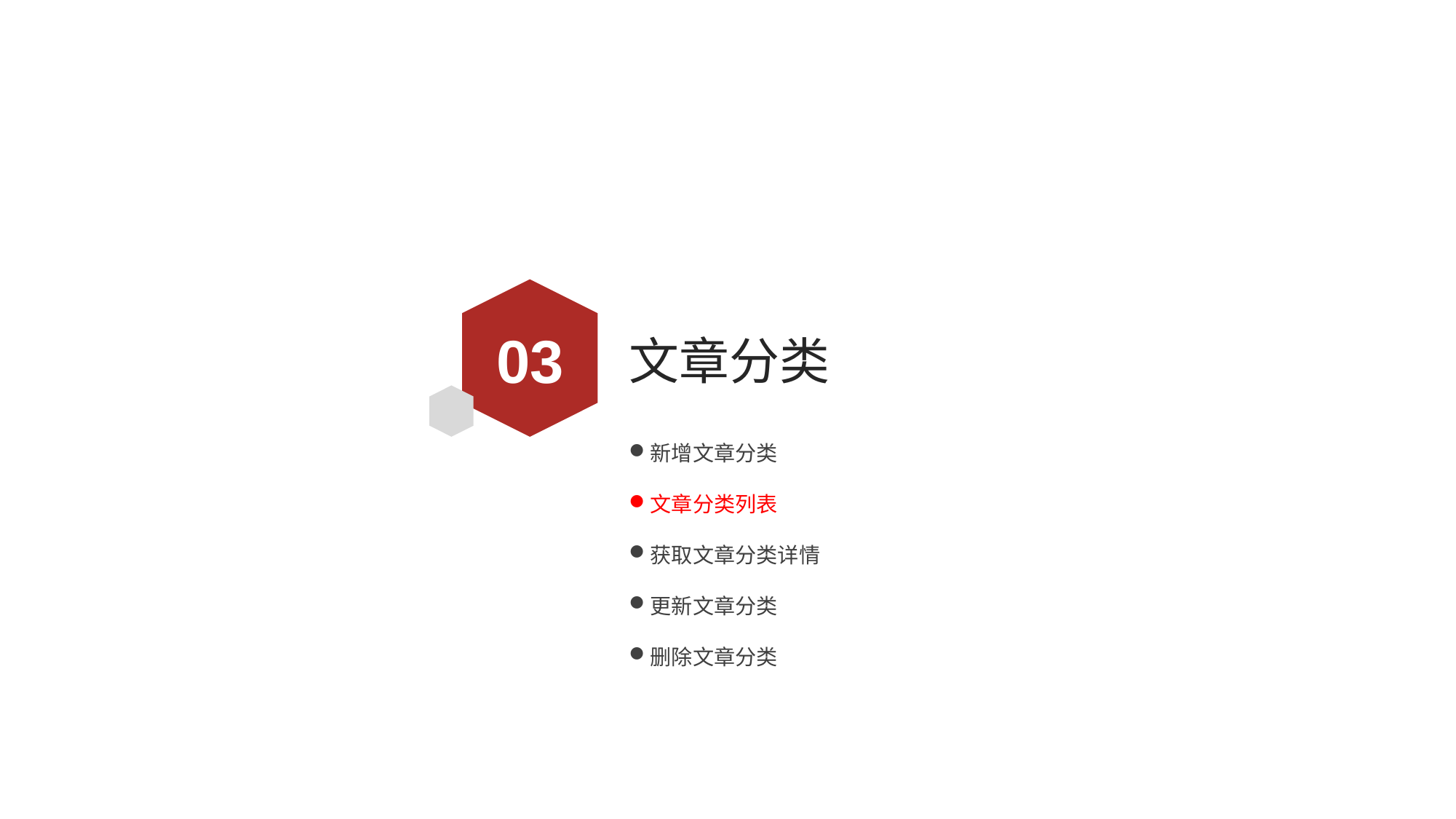

03
# 文章分类
新增文章分类
文章分类列表
获取文章分类详情
更新文章分类
删除文章分类